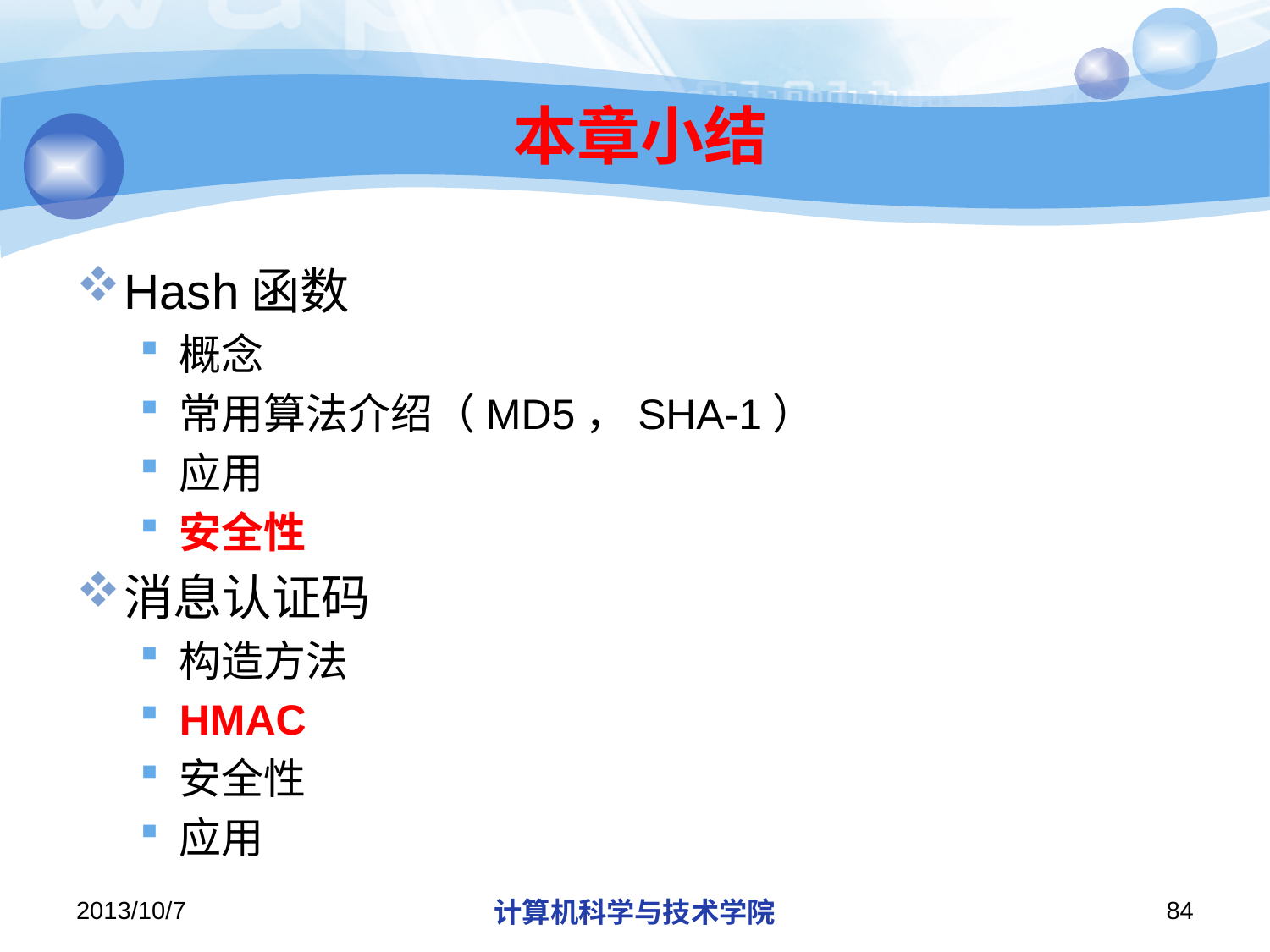

# 本章小结
Hash函数
概念
常用算法介绍（MD5，SHA-1）
应用
安全性
消息认证码
构造方法
HMAC
安全性
应用
2013/10/7
计算机科学与技术学院
84